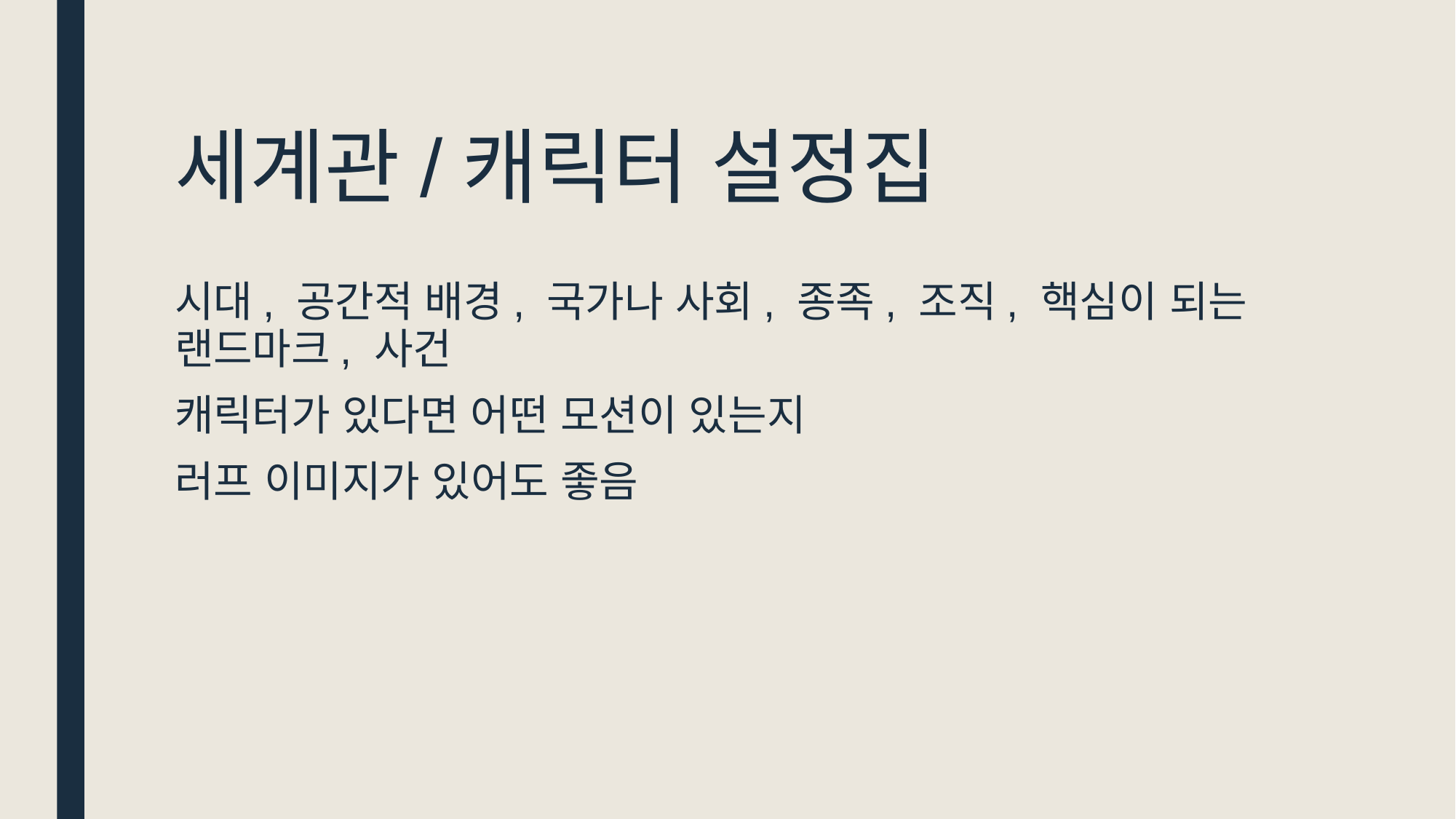

# 세계관/캐릭터 설정집
시대, 공간적 배경, 국가나 사회, 종족, 조직, 핵심이 되는 랜드마크, 사건
캐릭터가 있다면 어떤 모션이 있는지
러프 이미지가 있어도 좋음